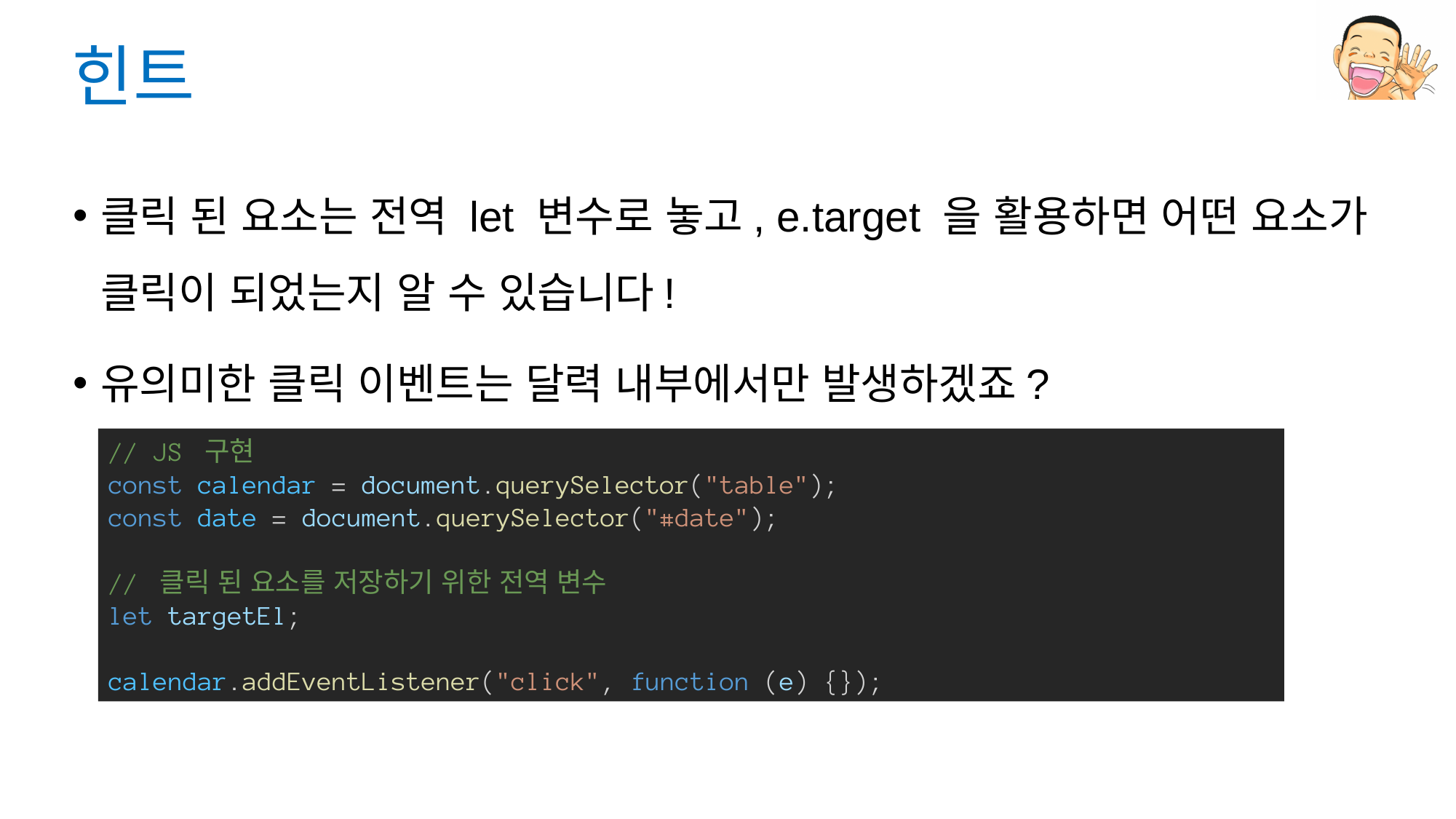

# 힌트
클릭 된 요소는 전역 let 변수로 놓고, e.target 을 활용하면 어떤 요소가 클릭이 되었는지 알 수 있습니다!
유의미한 클릭 이벤트는 달력 내부에서만 발생하겠죠?
// JS 구현
const calendar = document.querySelector("table");
const date = document.querySelector("#date");
// 클릭 된 요소를 저장하기 위한 전역 변수
let targetEl;
calendar.addEventListener("click", function (e) {});